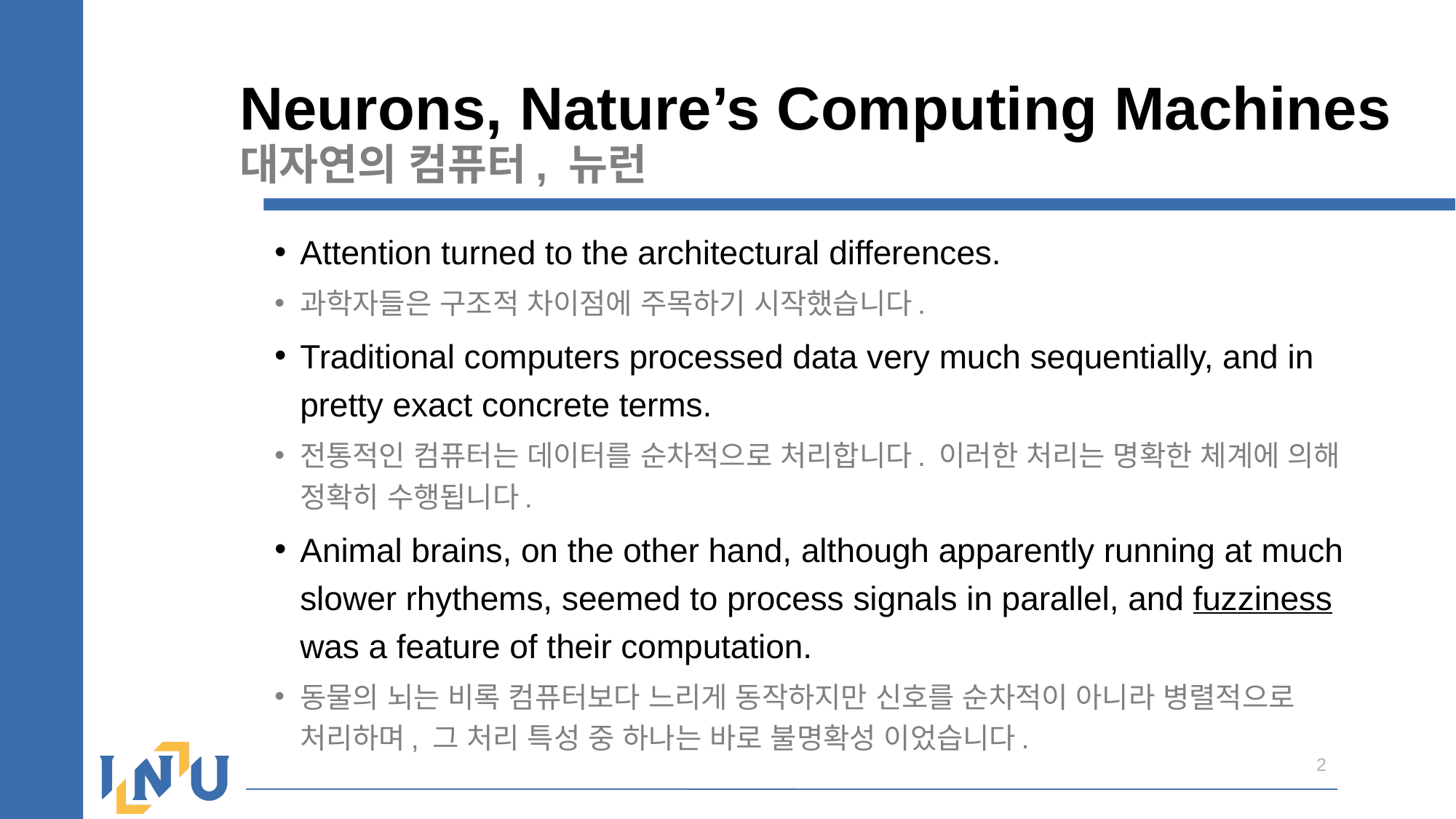

# Neurons, Nature’s Computing Machines 대자연의 컴퓨터, 뉴런
Attention turned to the architectural differences.
과학자들은 구조적 차이점에 주목하기 시작했습니다.
Traditional computers processed data very much sequentially, and in pretty exact concrete terms.
전통적인 컴퓨터는 데이터를 순차적으로 처리합니다. 이러한 처리는 명확한 체계에 의해 정확히 수행됩니다.
Animal brains, on the other hand, although apparently running at much slower rhythems, seemed to process signals in parallel, and fuzziness was a feature of their computation.
동물의 뇌는 비록 컴퓨터보다 느리게 동작하지만 신호를 순차적이 아니라 병렬적으로 처리하며, 그 처리 특성 중 하나는 바로 불명확성 이었습니다.
2